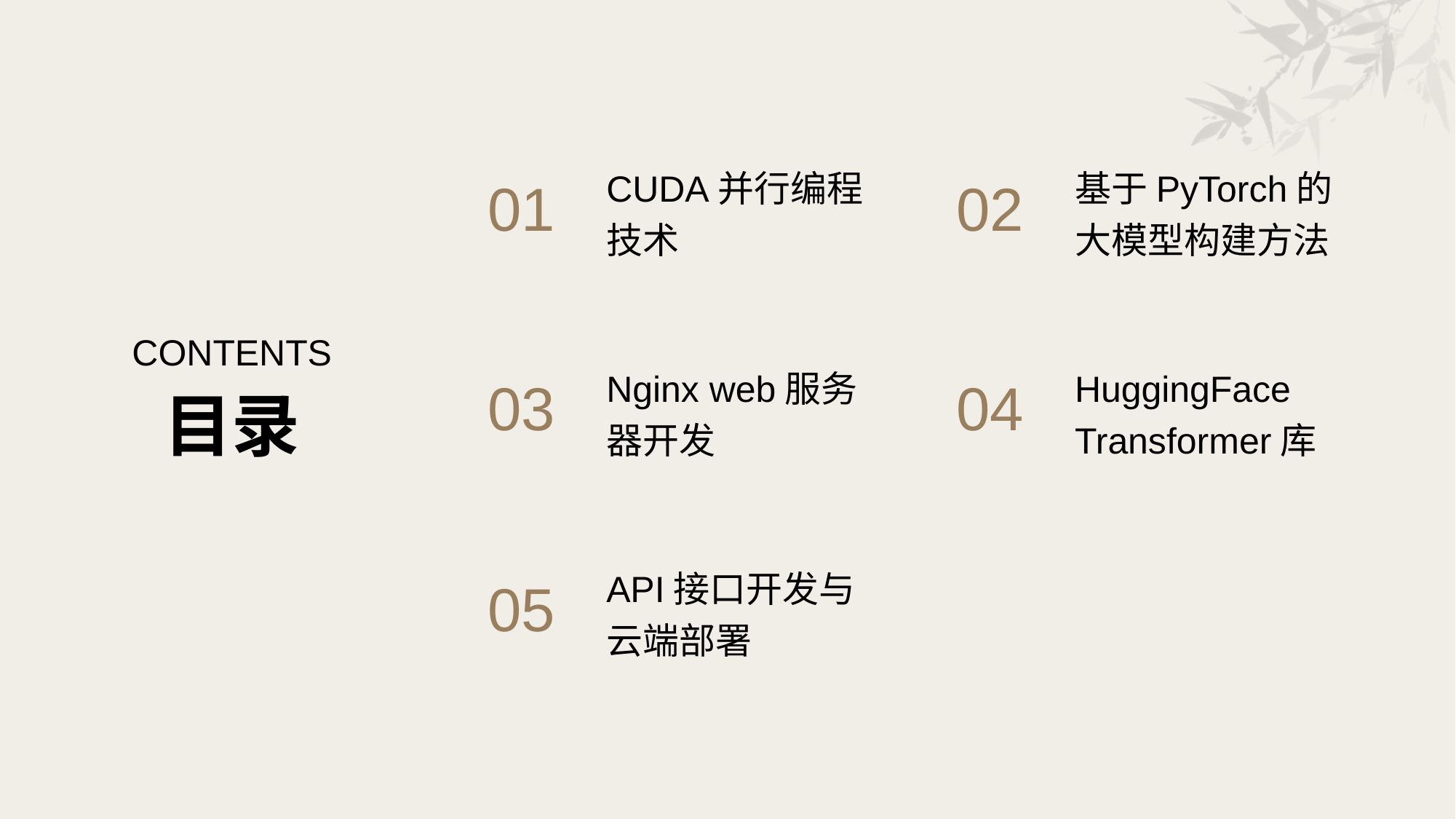

CUDA并行编程技术
基于PyTorch的大模型构建方法

01
02
CONTENTS
Nginx web服务器开发
HuggingFace Transformer库

03
04
目录
API接口开发与云端部署

05